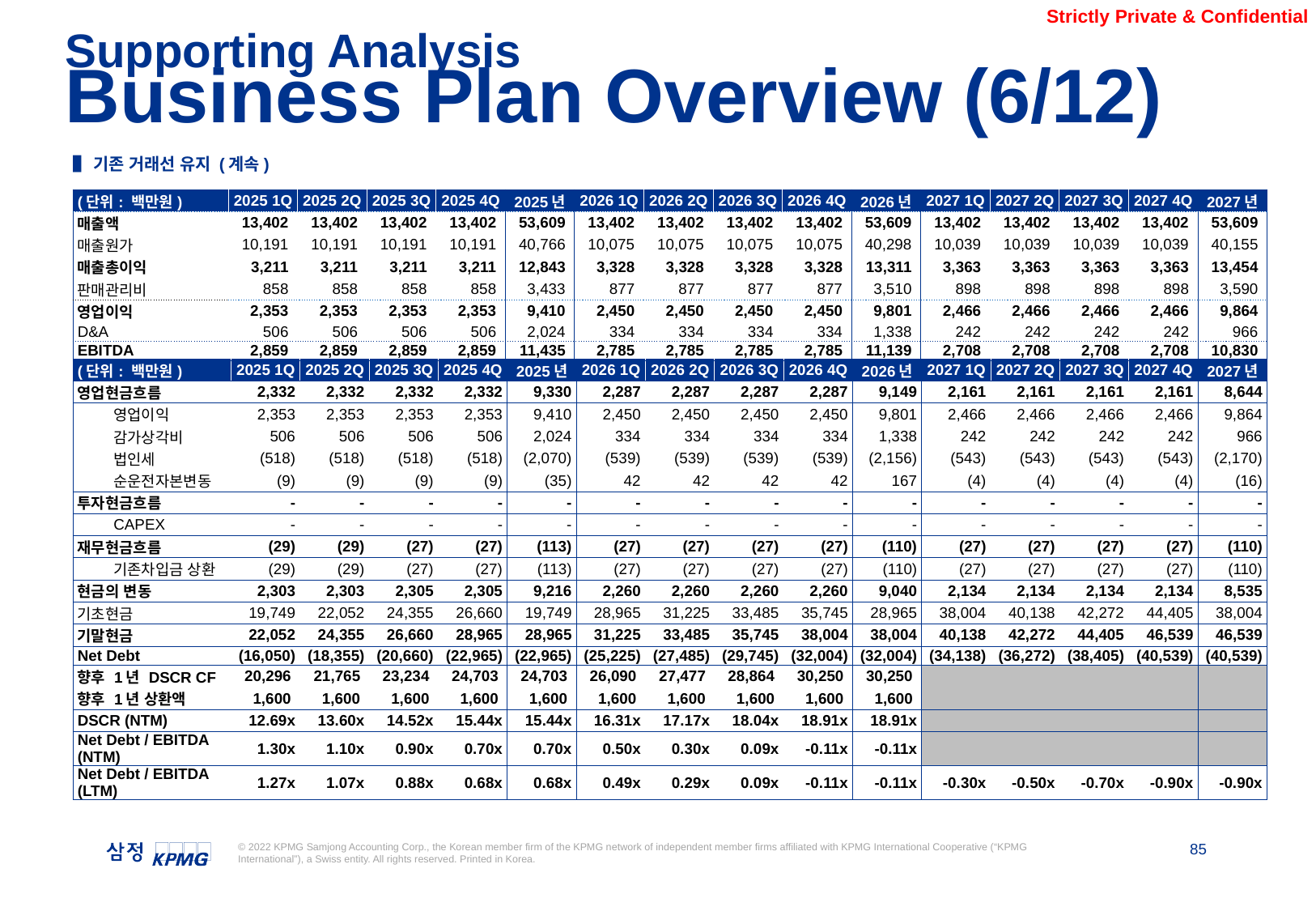

Supporting Analysis
Business Plan Overview (6/12)
▌기존 거래선 유지 (계속)
| (단위: 백만원) | 2025 1Q | 2025 2Q | 2025 3Q | 2025 4Q | 2025년 | 2026 1Q | 2026 2Q | 2026 3Q | 2026 4Q | 2026년 | 2027 1Q | 2027 2Q | 2027 3Q | 2027 4Q | 2027년 |
| --- | --- | --- | --- | --- | --- | --- | --- | --- | --- | --- | --- | --- | --- | --- | --- |
| 매출액 | 13,402 | 13,402 | 13,402 | 13,402 | 53,609 | 13,402 | 13,402 | 13,402 | 13,402 | 53,609 | 13,402 | 13,402 | 13,402 | 13,402 | 53,609 |
| 매출원가 | 10,191 | 10,191 | 10,191 | 10,191 | 40,766 | 10,075 | 10,075 | 10,075 | 10,075 | 40,298 | 10,039 | 10,039 | 10,039 | 10,039 | 40,155 |
| 매출총이익 | 3,211 | 3,211 | 3,211 | 3,211 | 12,843 | 3,328 | 3,328 | 3,328 | 3,328 | 13,311 | 3,363 | 3,363 | 3,363 | 3,363 | 13,454 |
| 판매관리비 | 858 | 858 | 858 | 858 | 3,433 | 877 | 877 | 877 | 877 | 3,510 | 898 | 898 | 898 | 898 | 3,590 |
| 영업이익 | 2,353 | 2,353 | 2,353 | 2,353 | 9,410 | 2,450 | 2,450 | 2,450 | 2,450 | 9,801 | 2,466 | 2,466 | 2,466 | 2,466 | 9,864 |
| D&A | 506 | 506 | 506 | 506 | 2,024 | 334 | 334 | 334 | 334 | 1,338 | 242 | 242 | 242 | 242 | 966 |
| EBITDA | 2,859 | 2,859 | 2,859 | 2,859 | 11,435 | 2,785 | 2,785 | 2,785 | 2,785 | 11,139 | 2,708 | 2,708 | 2,708 | 2,708 | 10,830 |
| (단위: 백만원) |  | 2025 1Q | 2025 2Q | 2025 3Q | 2025 4Q | 2025년 | 2026 1Q | 2026 2Q | 2026 3Q | 2026 4Q | 2026년 | 2027 1Q | 2027 2Q | 2027 3Q | 2027 4Q | 2027년 |
| --- | --- | --- | --- | --- | --- | --- | --- | --- | --- | --- | --- | --- | --- | --- | --- | --- |
| 영업현금흐름 |  | 2,332 | 2,332 | 2,332 | 2,332 | 9,330 | 2,287 | 2,287 | 2,287 | 2,287 | 9,149 | 2,161 | 2,161 | 2,161 | 2,161 | 8,644 |
|  | 영업이익 | 2,353 | 2,353 | 2,353 | 2,353 | 9,410 | 2,450 | 2,450 | 2,450 | 2,450 | 9,801 | 2,466 | 2,466 | 2,466 | 2,466 | 9,864 |
|  | 감가상각비 | 506 | 506 | 506 | 506 | 2,024 | 334 | 334 | 334 | 334 | 1,338 | 242 | 242 | 242 | 242 | 966 |
|  | 법인세 | (518) | (518) | (518) | (518) | (2,070) | (539) | (539) | (539) | (539) | (2,156) | (543) | (543) | (543) | (543) | (2,170) |
|  | 순운전자본변동 | (9) | (9) | (9) | (9) | (35) | 42 | 42 | 42 | 42 | 167 | (4) | (4) | (4) | (4) | (16) |
| 투자현금흐름 |  | - | - | - | - | - | - | - | - | - | - | - | - | - | - | - |
|  | CAPEX | - | - | - | - | - | - | - | - | - | - | - | - | - | - | - |
| 재무현금흐름 |  | (29) | (29) | (27) | (27) | (113) | (27) | (27) | (27) | (27) | (110) | (27) | (27) | (27) | (27) | (110) |
|  | 기존차입금 상환 | (29) | (29) | (27) | (27) | (113) | (27) | (27) | (27) | (27) | (110) | (27) | (27) | (27) | (27) | (110) |
| 현금의 변동 |  | 2,303 | 2,303 | 2,305 | 2,305 | 9,216 | 2,260 | 2,260 | 2,260 | 2,260 | 9,040 | 2,134 | 2,134 | 2,134 | 2,134 | 8,535 |
| 기초현금 |  | 19,749 | 22,052 | 24,355 | 26,660 | 19,749 | 28,965 | 31,225 | 33,485 | 35,745 | 28,965 | 38,004 | 40,138 | 42,272 | 44,405 | 38,004 |
| 기말현금 |  | 22,052 | 24,355 | 26,660 | 28,965 | 28,965 | 31,225 | 33,485 | 35,745 | 38,004 | 38,004 | 40,138 | 42,272 | 44,405 | 46,539 | 46,539 |
| Net Debt |  | (16,050) | (18,355) | (20,660) | (22,965) | (22,965) | (25,225) | (27,485) | (29,745) | (32,004) | (32,004) | (34,138) | (36,272) | (38,405) | (40,539) | (40,539) |
| 향후 1년 DSCR CF |  | 20,296 | 21,765 | 23,234 | 24,703 | 24,703 | 26,090 | 27,477 | 28,864 | 30,250 | 30,250 |  |  |  |  |  |
| 향후 1년 상환액 |  | 1,600 | 1,600 | 1,600 | 1,600 | 1,600 | 1,600 | 1,600 | 1,600 | 1,600 | 1,600 |  |  |  |  |  |
| DSCR (NTM) |  | 12.69x | 13.60x | 14.52x | 15.44x | 15.44x | 16.31x | 17.17x | 18.04x | 18.91x | 18.91x |  |  |  |  |  |
| Net Debt / EBITDA (NTM) |  | 1.30x | 1.10x | 0.90x | 0.70x | 0.70x | 0.50x | 0.30x | 0.09x | -0.11x | -0.11x |  |  |  |  |  |
| Net Debt / EBITDA (LTM) |  | 1.27x | 1.07x | 0.88x | 0.68x | 0.68x | 0.49x | 0.29x | 0.09x | -0.11x | -0.11x | -0.30x | -0.50x | -0.70x | -0.90x | -0.90x |